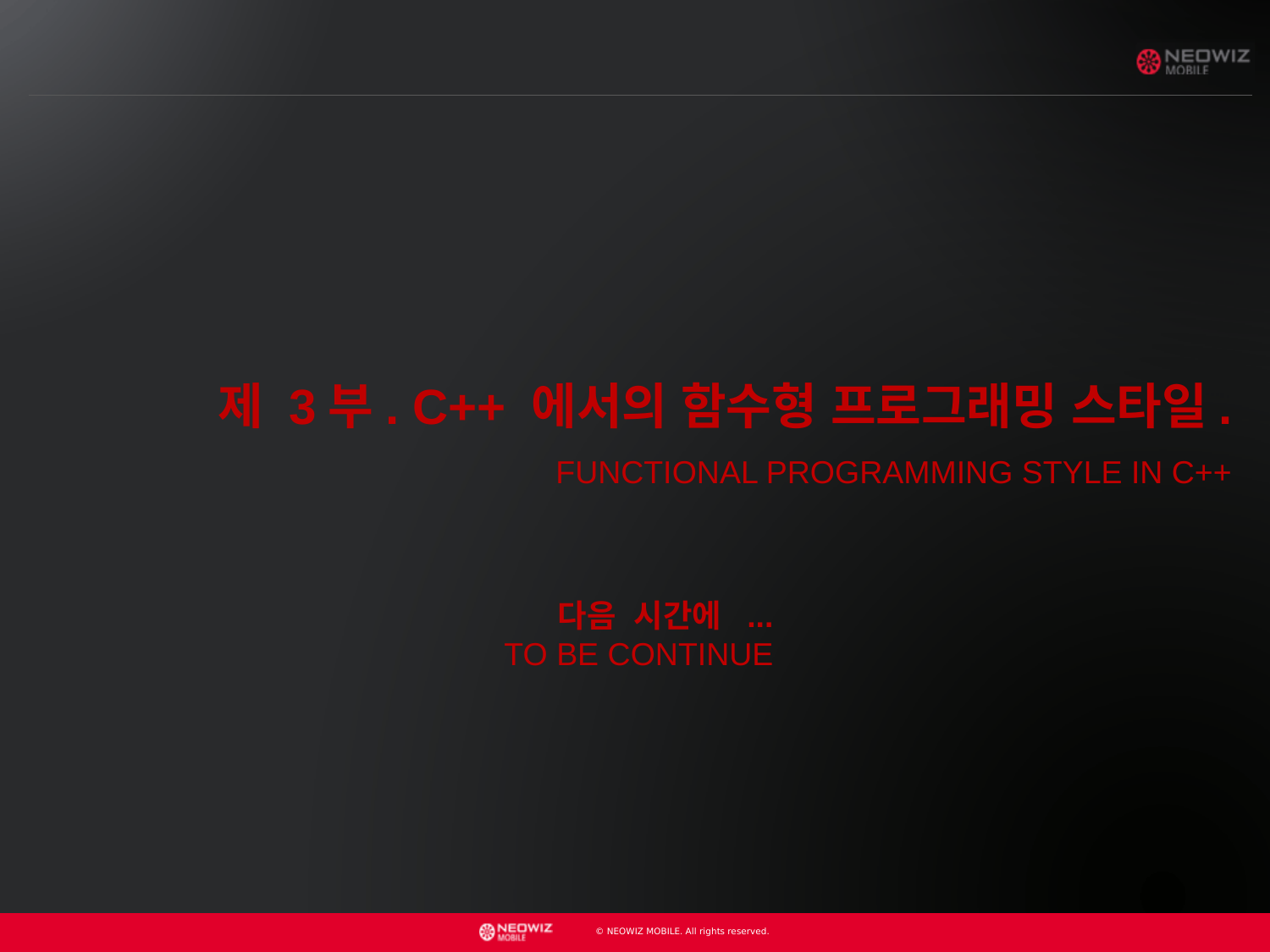

제 3부. C++ 에서의 함수형 프로그래밍 스타일.
 Functional Programming Style in C++
다음  시간에  ...
To Be Continue